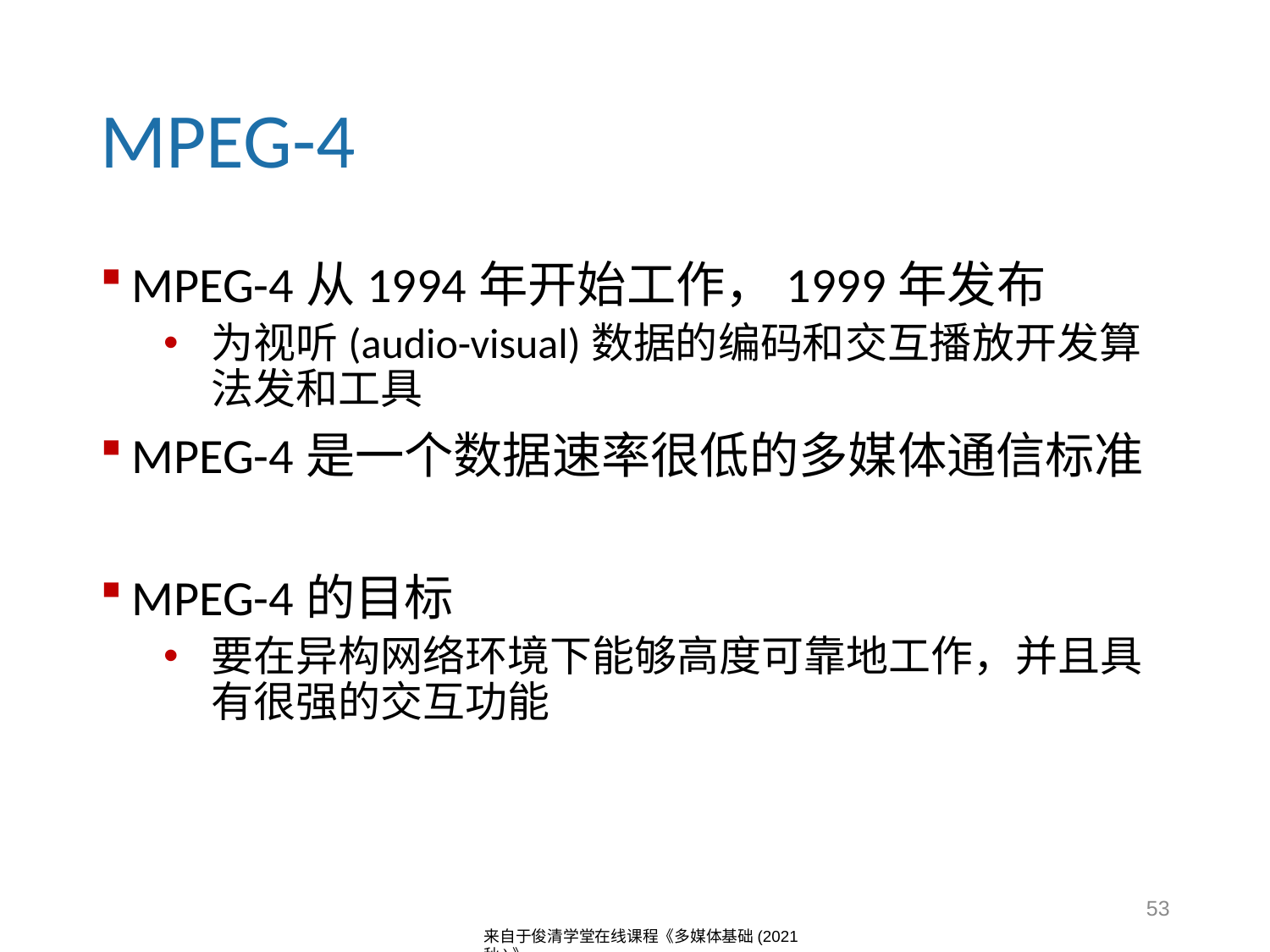

# MPEG-4
MPEG-4从1994年开始工作，1999年发布
为视听(audio-visual)数据的编码和交互播放开发算法发和工具
MPEG-4是一个数据速率很低的多媒体通信标准

MPEG-4的目标
要在异构网络环境下能够高度可靠地工作，并且具有很强的交互功能

53
来自于俊清学堂在线课程《多媒体基础(2021秋)》